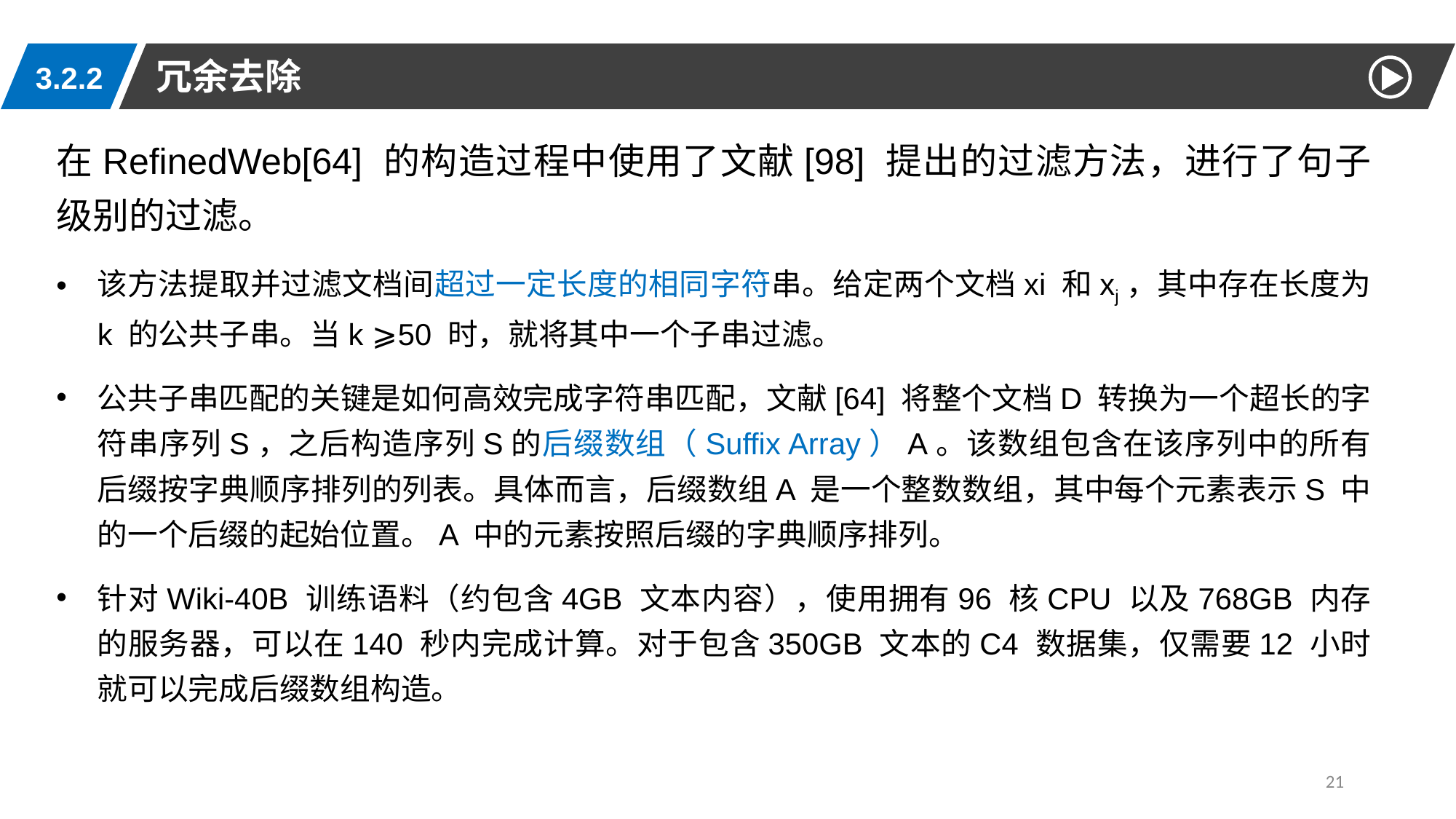

冗余去除
3.2.2

在RefinedWeb[64] 的构造过程中使用了文献[98] 提出的过滤方法，进行了句子级别的过滤。
该方法提取并过滤文档间超过一定长度的相同字符串。给定两个文档xi 和xj，其中存在长度为 k 的公共子串。当k ⩾ 50 时，就将其中一个子串过滤。
公共子串匹配的关键是如何高效完成字符串匹配，文献[64] 将整个文档D 转换为一个超长的字符串序列S，之后构造序列S的后缀数组（Suffix Array）A。该数组包含在该序列中的所有后缀按字典顺序排列的列表。具体而言，后缀数组A 是一个整数数组，其中每个元素表示S 中的一个后缀的起始位置。A 中的元素按照后缀的字典顺序排列。
针对Wiki-40B 训练语料（约包含4GB 文本内容），使用拥有96 核CPU 以及768GB 内存的服务器，可以在140 秒内完成计算。对于包含350GB 文本的C4 数据集，仅需要12 小时就可以完成后缀数组构造。
21